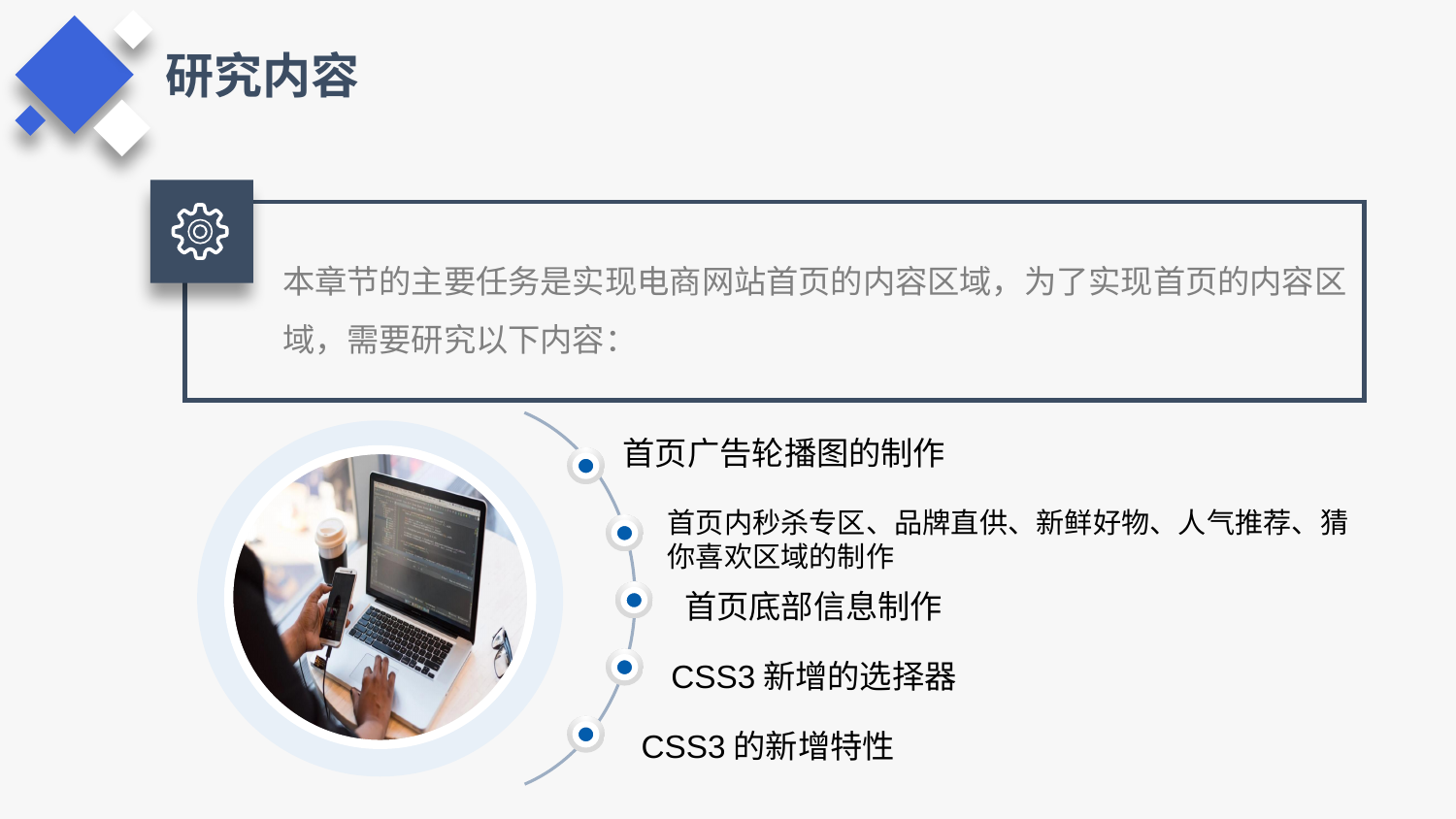

研究内容

本章节的主要任务是实现电商网站首页的内容区域，为了实现首页的内容区域，需要研究以下内容：

首页广告轮播图的制作

首页内秒杀专区、品牌直供、新鲜好物、人气推荐、猜你喜欢区域的制作

首页底部信息制作

CSS3新增的选择器

CSS3的新增特性